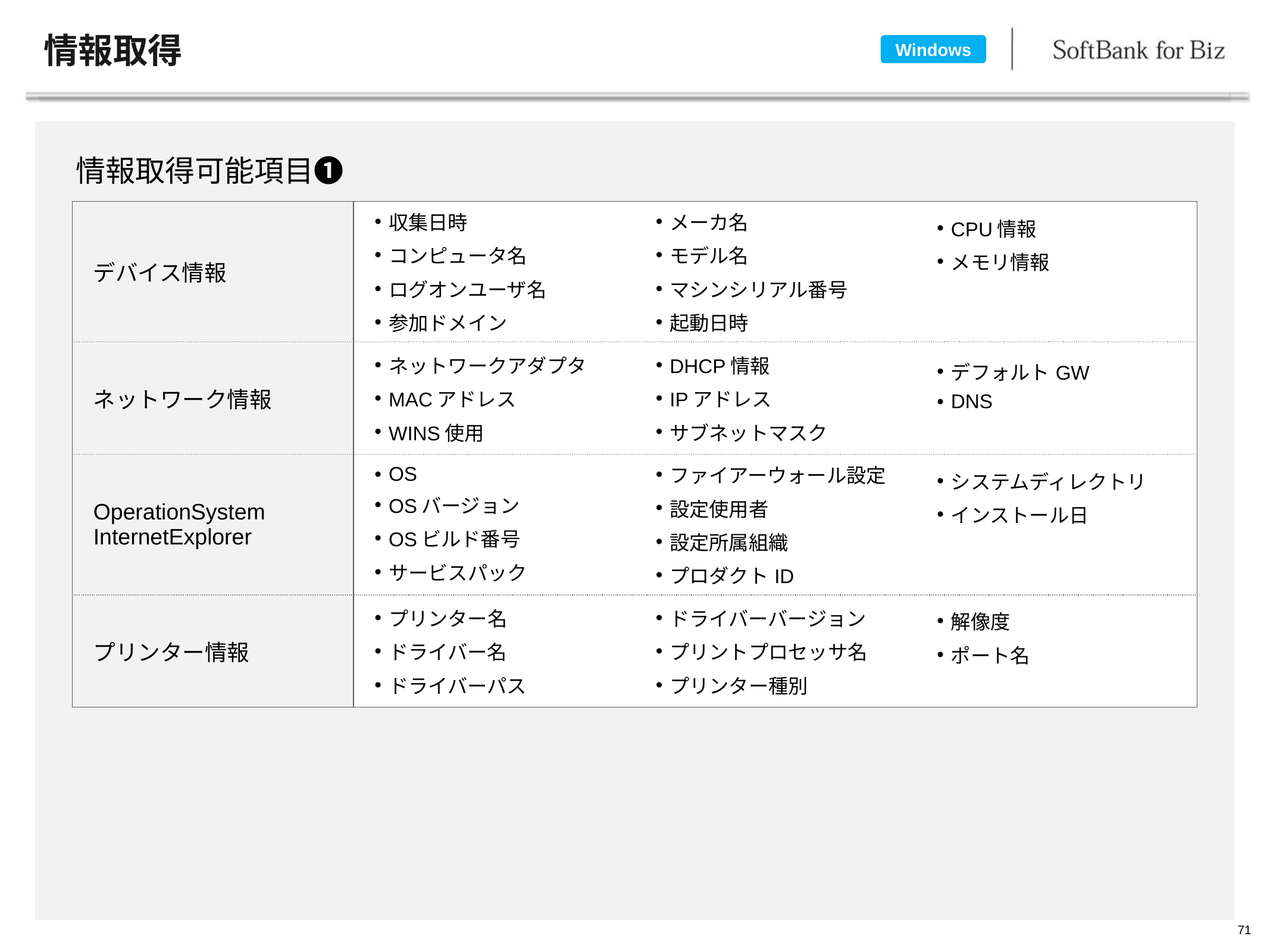

# 情報取得
Windows
情報取得可能項目❶
| デバイス情報 | 収集日時 コンピュータ名 ログオンユーザ名 参加ドメイン | メーカ名 モデル名 マシンシリアル番号 起動日時 | CPU情報 メモリ情報 |
| --- | --- | --- | --- |
| ネットワーク情報 | ネットワークアダプタ MACアドレス WINS使用 | DHCP情報 IPアドレス サブネットマスク | デフォルトGW DNS |
| OperationSystem InternetExplorer | OS OSバージョン OSビルド番号 サービスパック | ファイアーウォール設定 設定使用者 設定所属組織 プロダクトID | システムディレクトリ インストール日 |
| プリンター情報 | プリンター名 ドライバー名 ドライバーパス | ドライバーバージョン プリントプロセッサ名 プリンター種別 | 解像度 ポート名 |
71